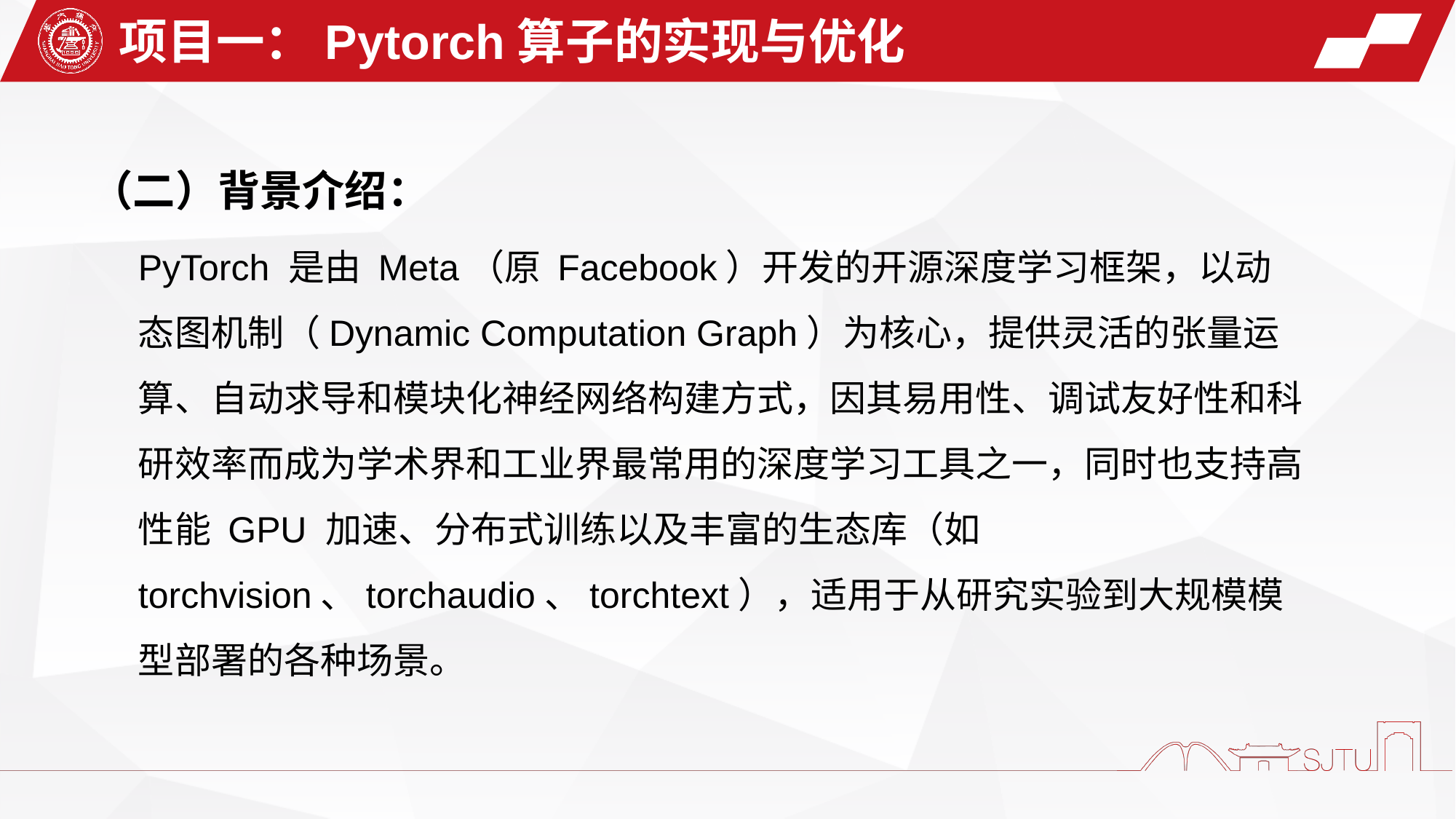

项目一：Pytorch算子的实现与优化
（二）背景介绍：
PyTorch 是由 Meta（原 Facebook）开发的开源深度学习框架，以动态图机制（Dynamic Computation Graph）为核心，提供灵活的张量运算、自动求导和模块化神经网络构建方式，因其易用性、调试友好性和科研效率而成为学术界和工业界最常用的深度学习工具之一，同时也支持高性能 GPU 加速、分布式训练以及丰富的生态库（如 torchvision、torchaudio、torchtext），适用于从研究实验到大规模模型部署的各种场景。